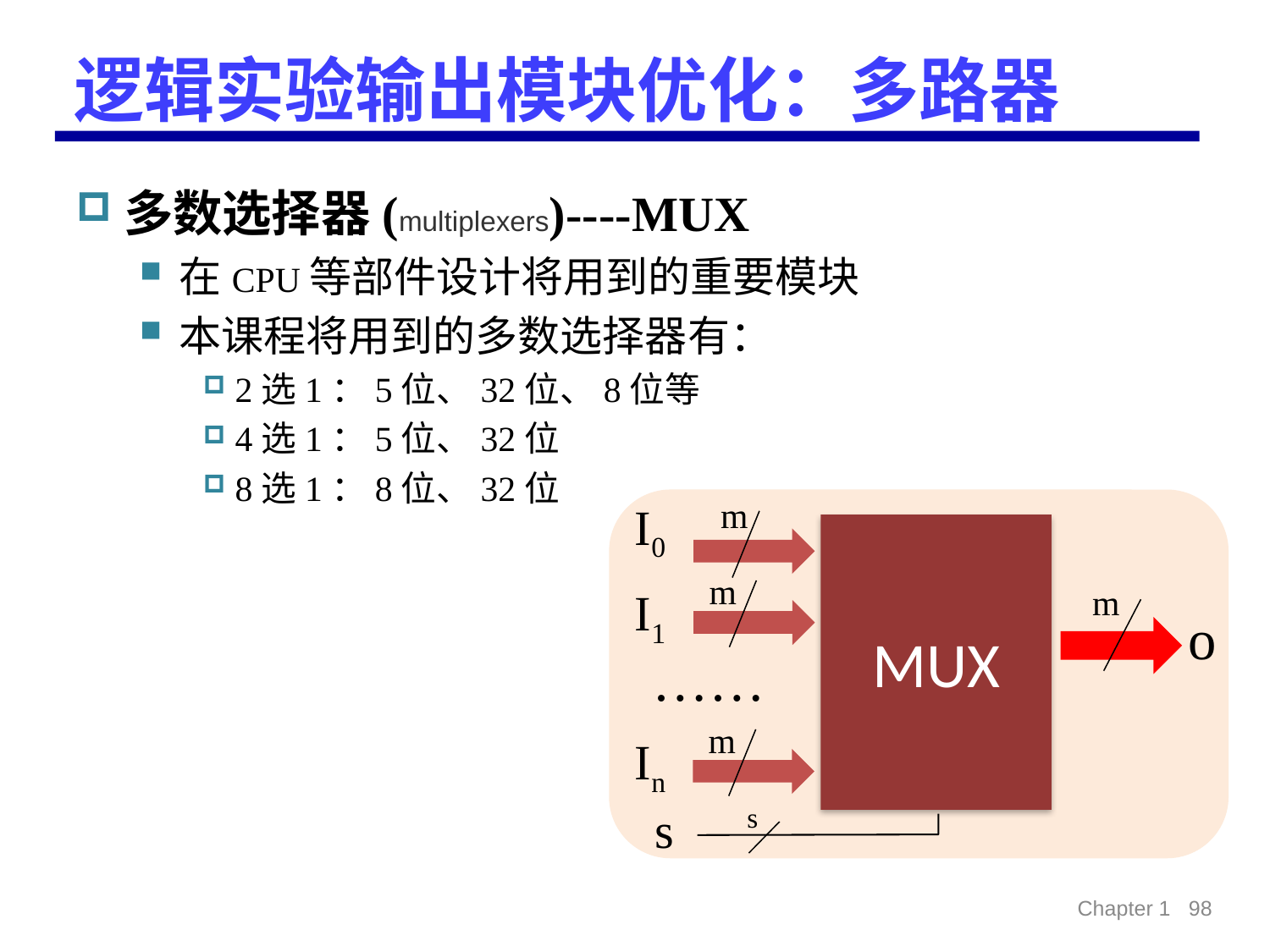

# 逻辑实验输出模块优化：多路器
多数选择器(multiplexers)----MUX
在CPU等部件设计将用到的重要模块
本课程将用到的多数选择器有：
2选1：5位、32位、8位等
4选1：5位、32位
8选1：8位、32位

m
I0

m
I1

……
m
In

MUX
m
o

s
s

Chapter 1   98